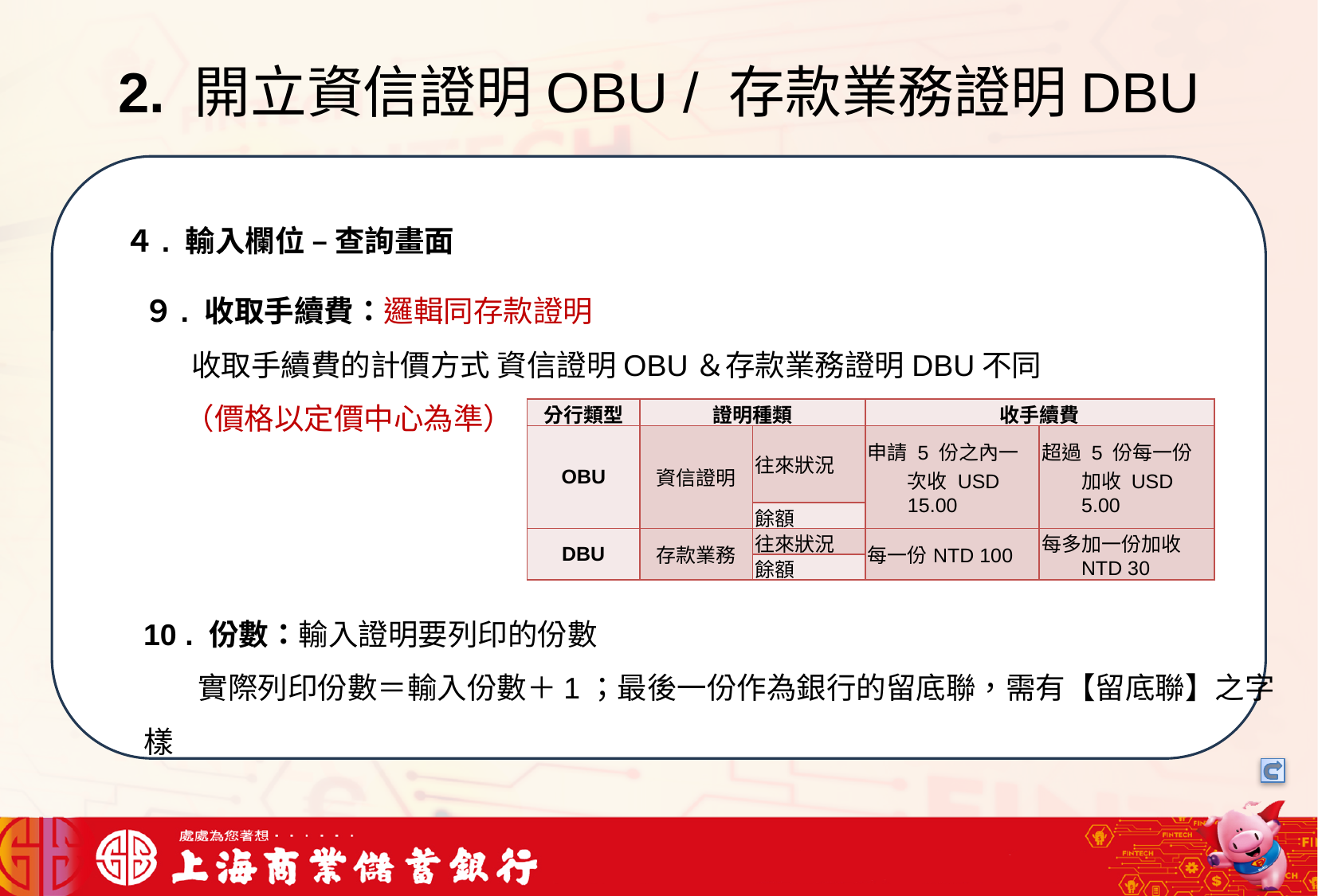

# 2. 開立資信證明OBU / 存款業務證明DBU
我們可以將信用卡相關資料存在一個檔案中，將這些檔案中的文字進行詞向量的轉換，把文字轉成數字向量存在向量資料庫中，透過檢索器在向量資料庫搜尋與用戶問題最接近的資訊，透過生成器，生成最合適的答案回覆用戶
４. 輸入欄位 – 查詢畫面
９. 收取手續費：邏輯同存款證明
      收取手續費的計價方式 資信證明OBU＆存款業務證明DBU不同
     （價格以定價中心為準）

10 . 份數：輸入證明要列印的份數
       實際列印份數＝輸入份數＋1；最後一份作為銀行的留底聯，需有【留底聯】之字樣
| 分行類型 | 證明種類 |  | 收手續費 |  |
| --- | --- | --- | --- | --- |
| OBU | 資信證明 | 往來狀況 | 申請 5 份之內一次收 USD 15.00 | 超過 5 份每一份 加收 USD 5.00 |
|  |  | 餘額 |  |  |
| DBU | 存款業務 | 往來狀況 | 每一份NTD 100 | 每多加一份加收NTD 30 |
|  |  | 餘額 |  |  |